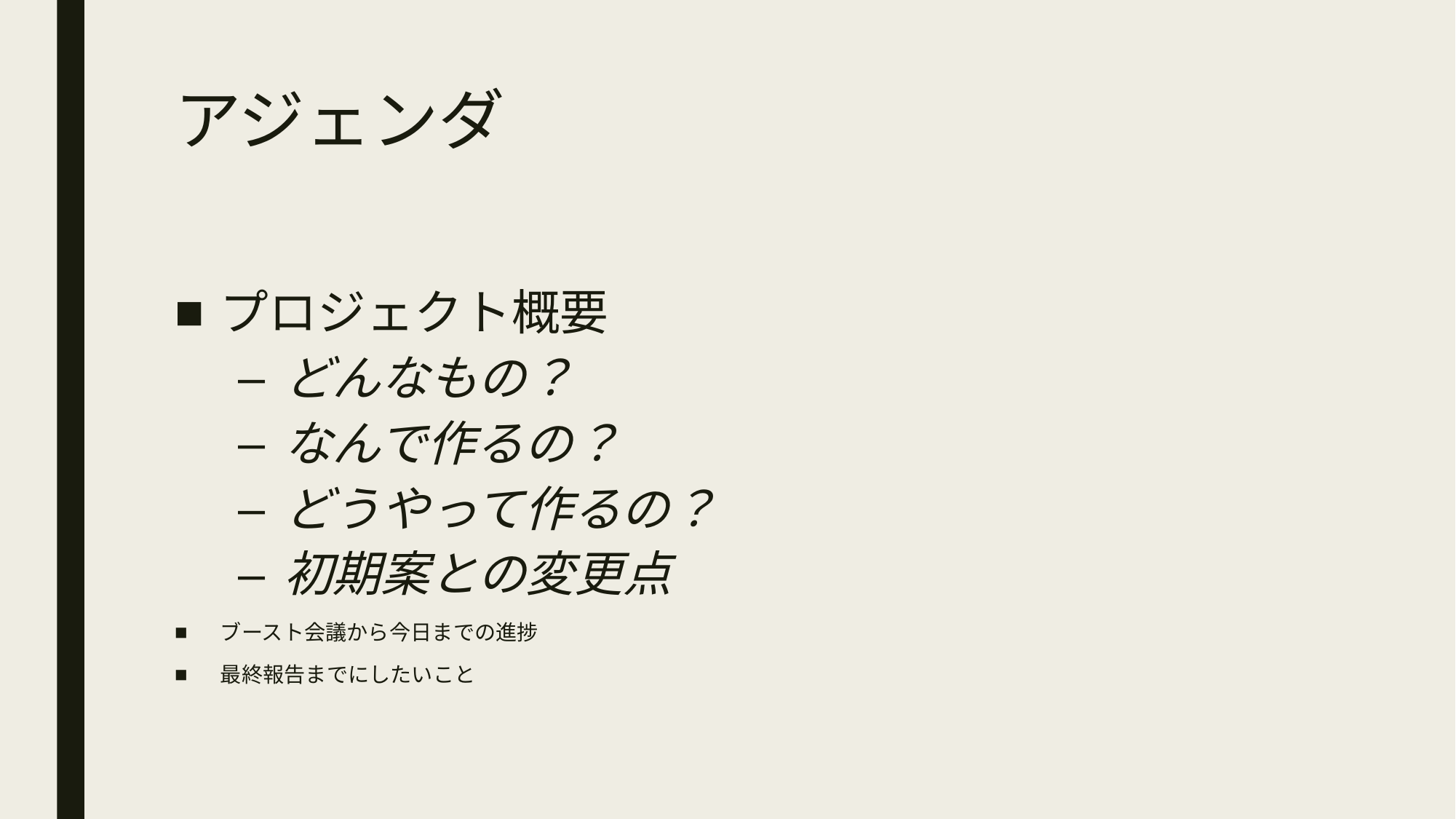

# アジェンダ
プロジェクト概要
どんなもの？
なんで作るの？
どうやって作るの？
初期案との変更点
ブースト会議から今日までの進捗
最終報告までにしたいこと